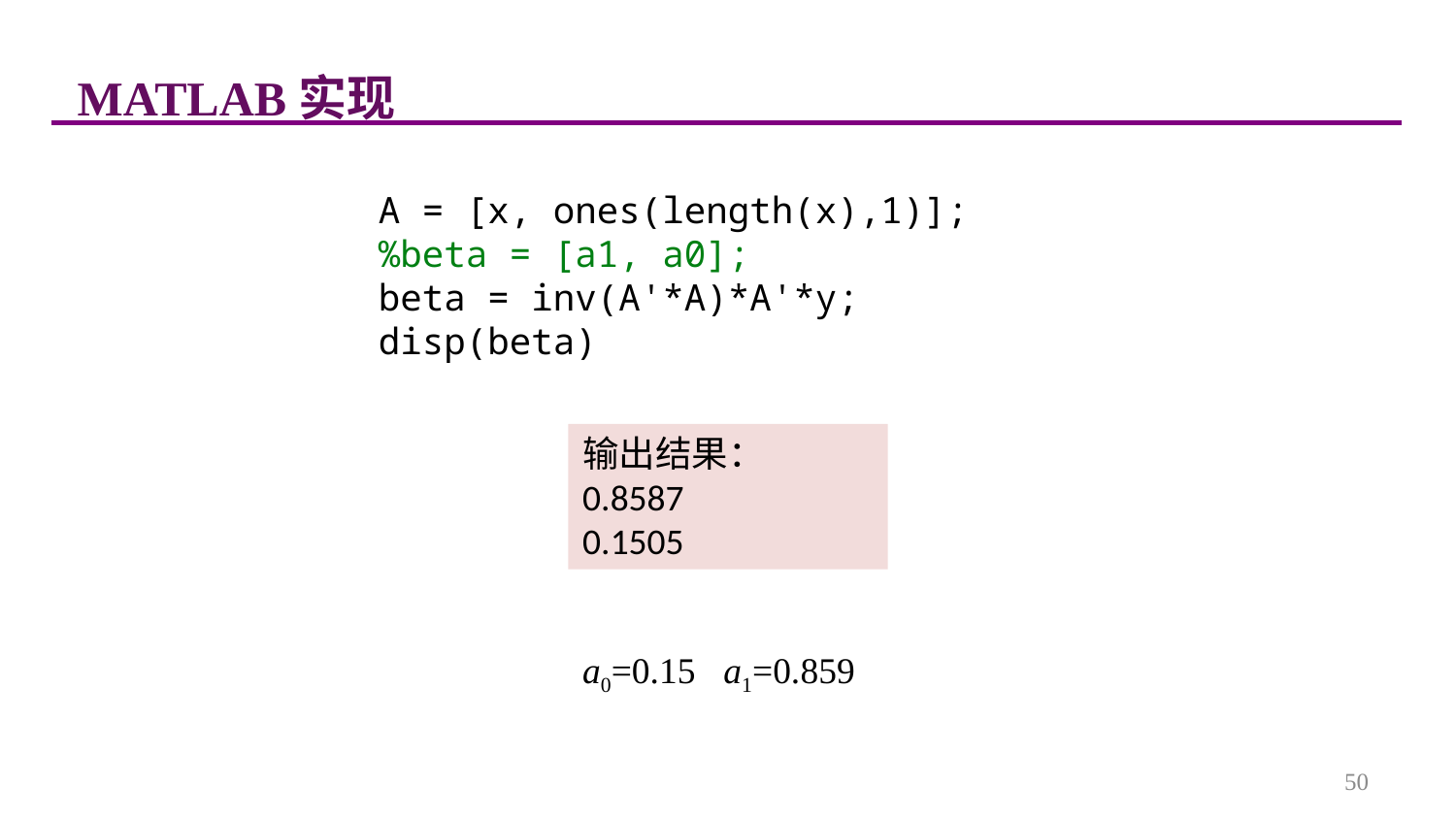

MATLAB实现
A = [x, ones(length(x),1)];
%beta = [a1, a0];
beta = inv(A'*A)*A'*y;
disp(beta)
输出结果：
0.8587
0.1505
a0=0.15   a1=0.859
50